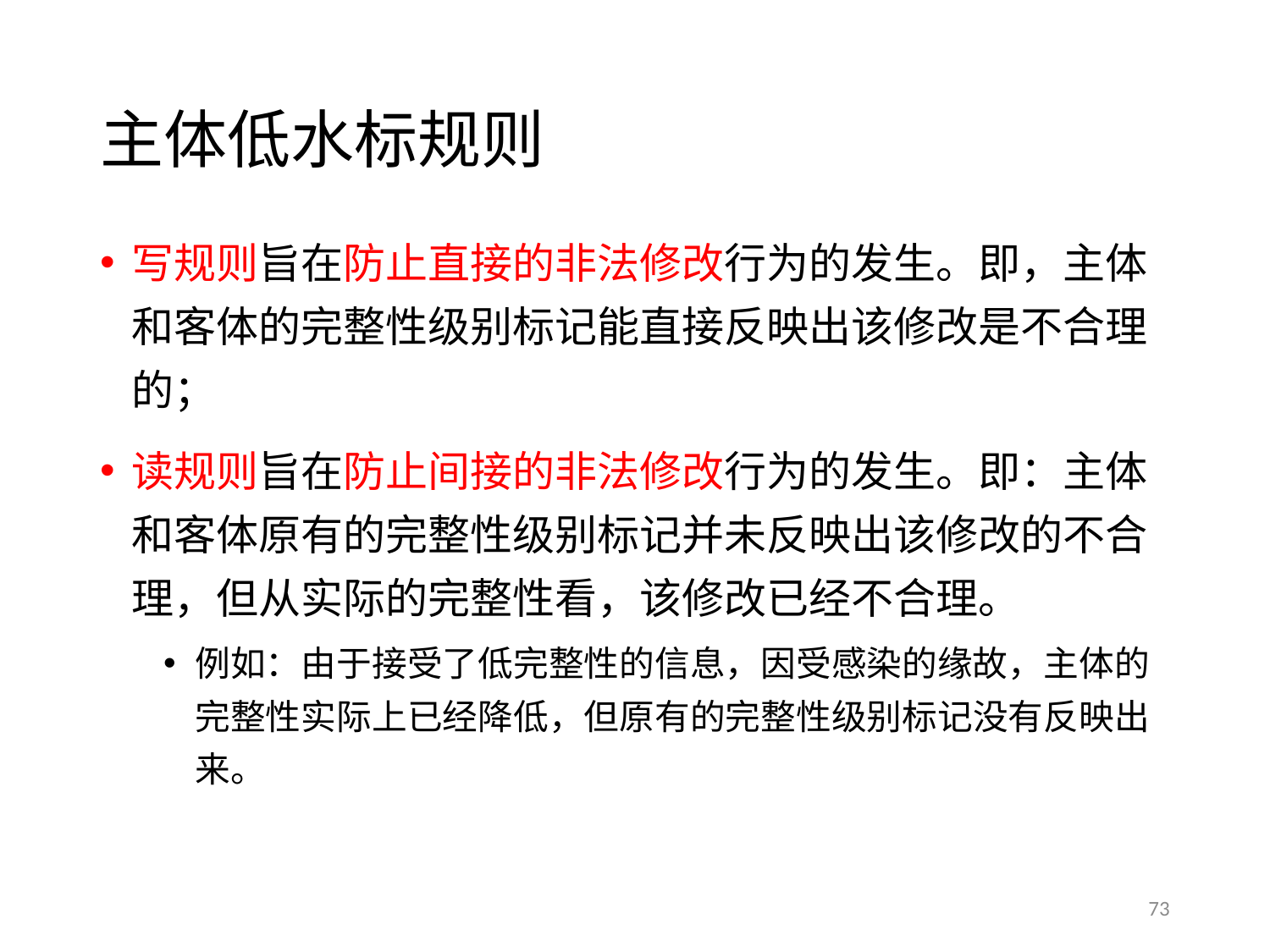

# 主体低水标规则
写规则旨在防止直接的非法修改行为的发生。即，主体和客体的完整性级别标记能直接反映出该修改是不合理的；
读规则旨在防止间接的非法修改行为的发生。即：主体和客体原有的完整性级别标记并未反映出该修改的不合理，但从实际的完整性看，该修改已经不合理。
例如：由于接受了低完整性的信息，因受感染的缘故，主体的完整性实际上已经降低，但原有的完整性级别标记没有反映出来。
73